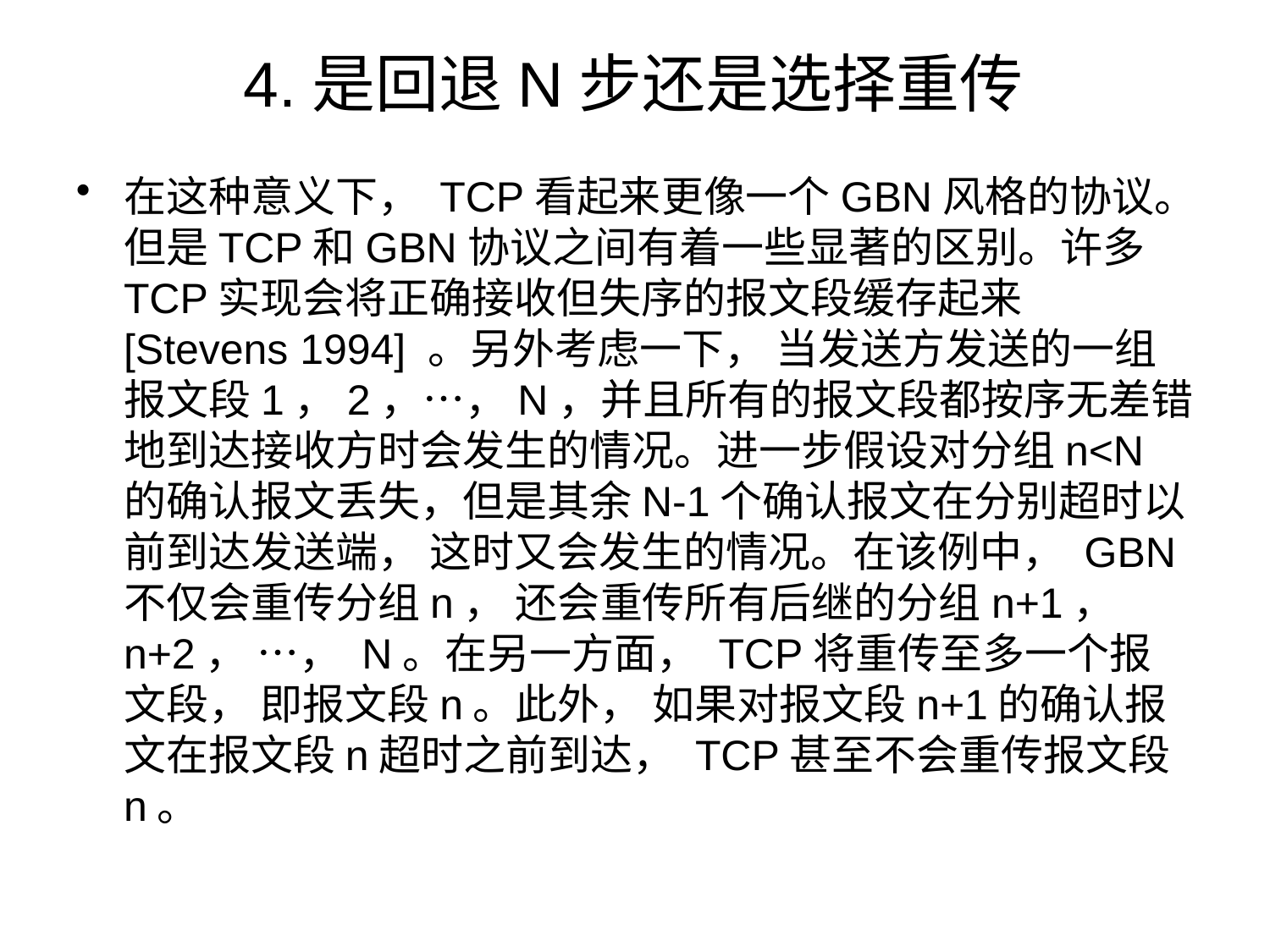

# 4.是回退N步还是选择重传
在这种意义下， TCP看起来更像一个GBN风格的协议。但是TCP和GBN协议之间有着一些显著的区别。许多TCP实现会将正确接收但失序的报文段缓存起来[Stevens 1994] 。另外考虑一下， 当发送方发送的一组报文段1，2，…，N，并且所有的报文段都按序无差错地到达接收方时会发生的情况。进一步假设对分组n<N的确认报文丢失，但是其余N-1个确认报文在分别超时以前到达发送端， 这时又会发生的情况。在该例中， GBN不仅会重传分组n， 还会重传所有后继的分组n+1， n+2， …， N。在另一方面， TCP将重传至多一个报文段， 即报文段n。此外， 如果对报文段n+1的确认报文在报文段n超时之前到达， TCP甚至不会重传报文段n。